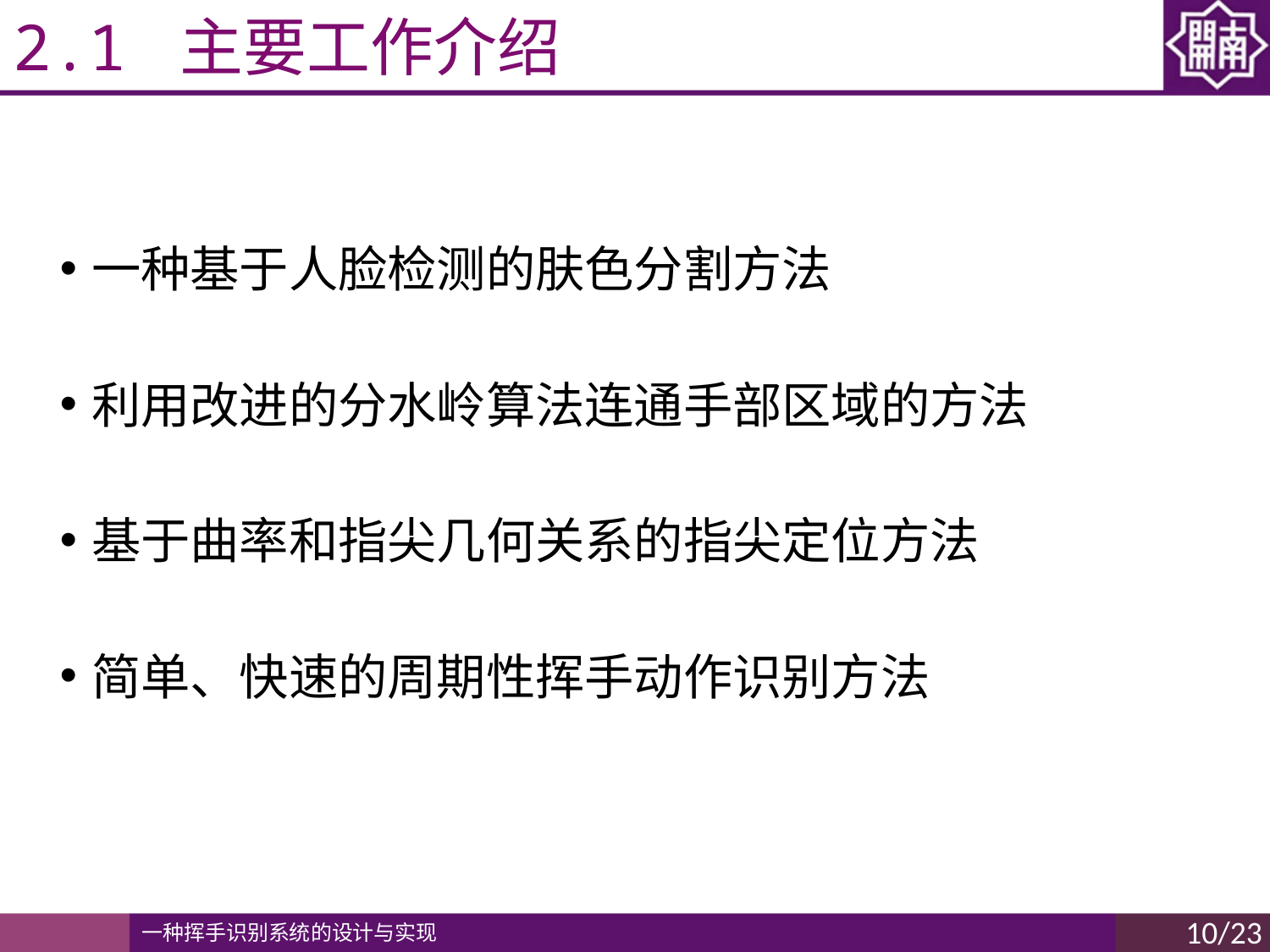

# 2.1 主要工作介绍
一种基于人脸检测的肤色分割方法
利用改进的分水岭算法连通手部区域的方法
基于曲率和指尖几何关系的指尖定位方法
简单、快速的周期性挥手动作识别方法
10/23
一种挥手识别系统的设计与实现